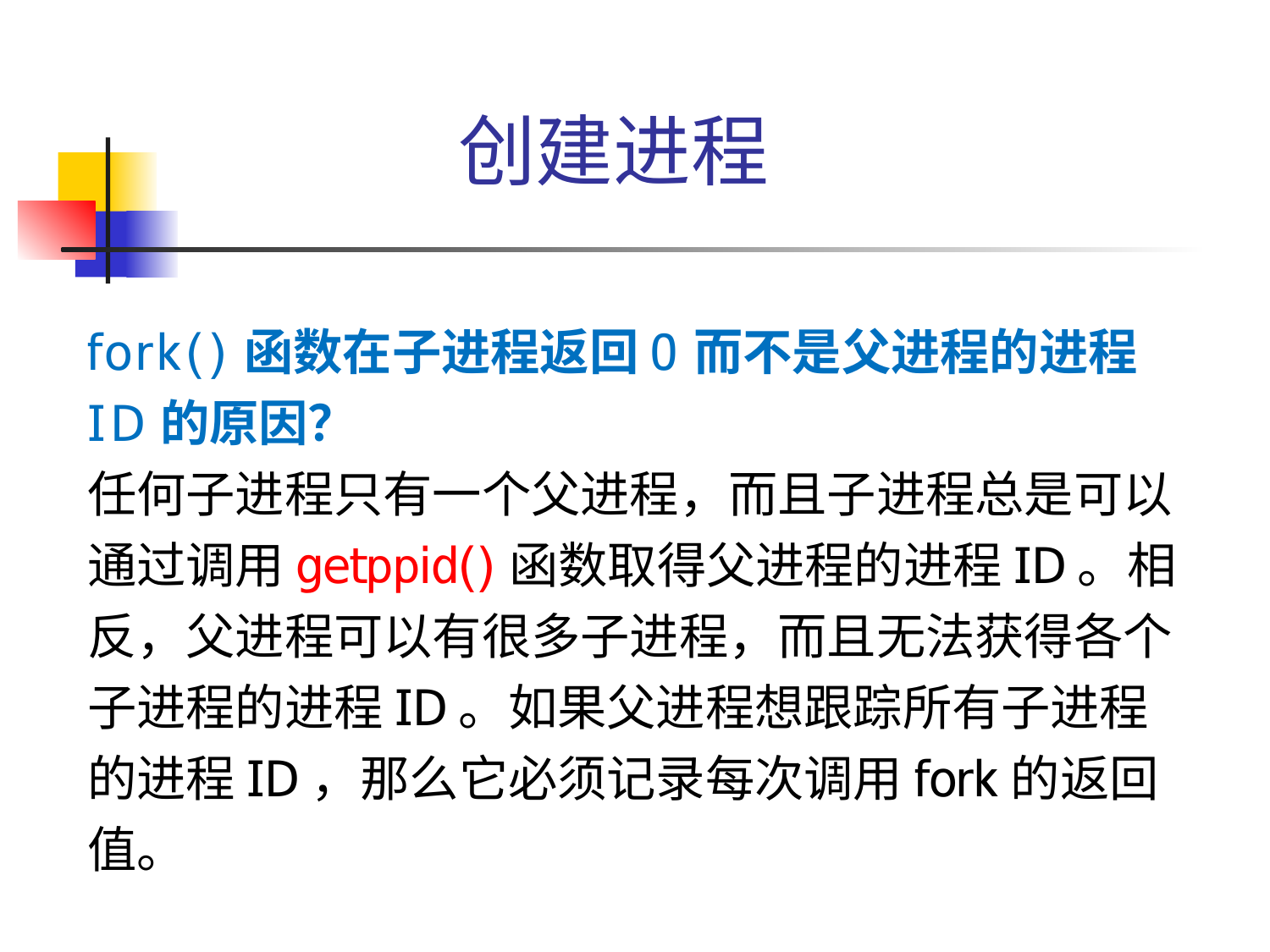

# 创建进程
fork()函数在子进程返回0而不是父进程的进程ID的原因？
任何子进程只有一个父进程，而且子进程总是可以通过调用getppid()函数取得父进程的进程ID。相反，父进程可以有很多子进程，而且无法获得各个子进程的进程ID。如果父进程想跟踪所有子进程的进程ID，那么它必须记录每次调用fork的返回值。